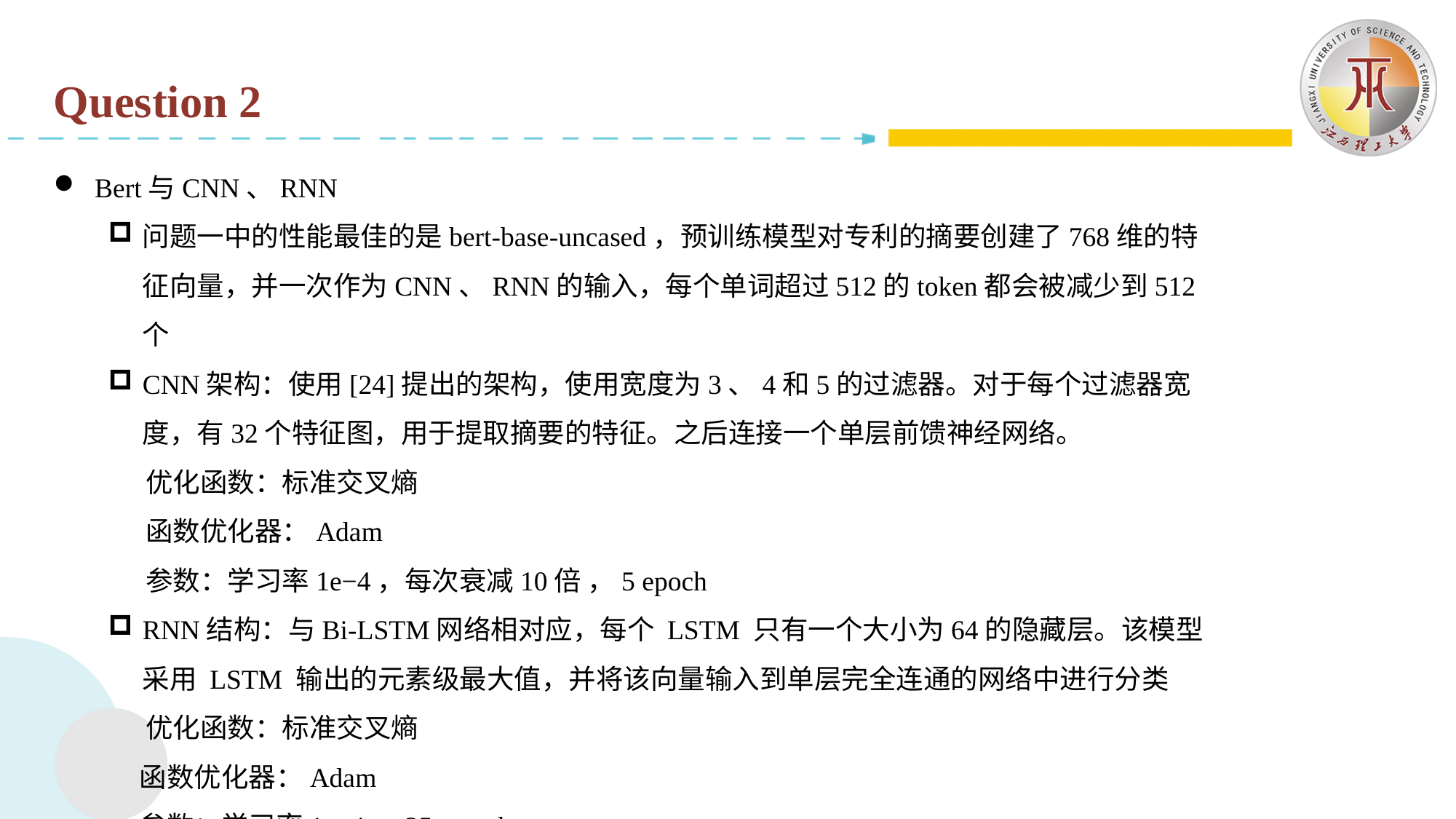

Question 2
Bert与CNN、RNN
问题一中的性能最佳的是bert-base-uncased，预训练模型对专利的摘要创建了768维的特征向量，并一次作为CNN、RNN的输入，每个单词超过512的token都会被减少到512个
CNN架构：使用[24]提出的架构，使用宽度为3、4和5的过滤器。对于每个过滤器宽度，有32个特征图，用于提取摘要的特征。之后连接一个单层前馈神经网络。
     优化函数：标准交叉熵
     函数优化器：Adam
     参数：学习率1e−4，每次衰减10倍 ，5 epoch
RNN结构：与Bi-LSTM网络相对应，每个 LSTM 只有一个大小为64的隐藏层。该模型采用 LSTM 输出的元素级最大值，并将该向量输入到单层完全连通的网络中进行分类
     优化函数：标准交叉熵
    函数优化器：Adam
    参数：学习率1e−4，25  epoch